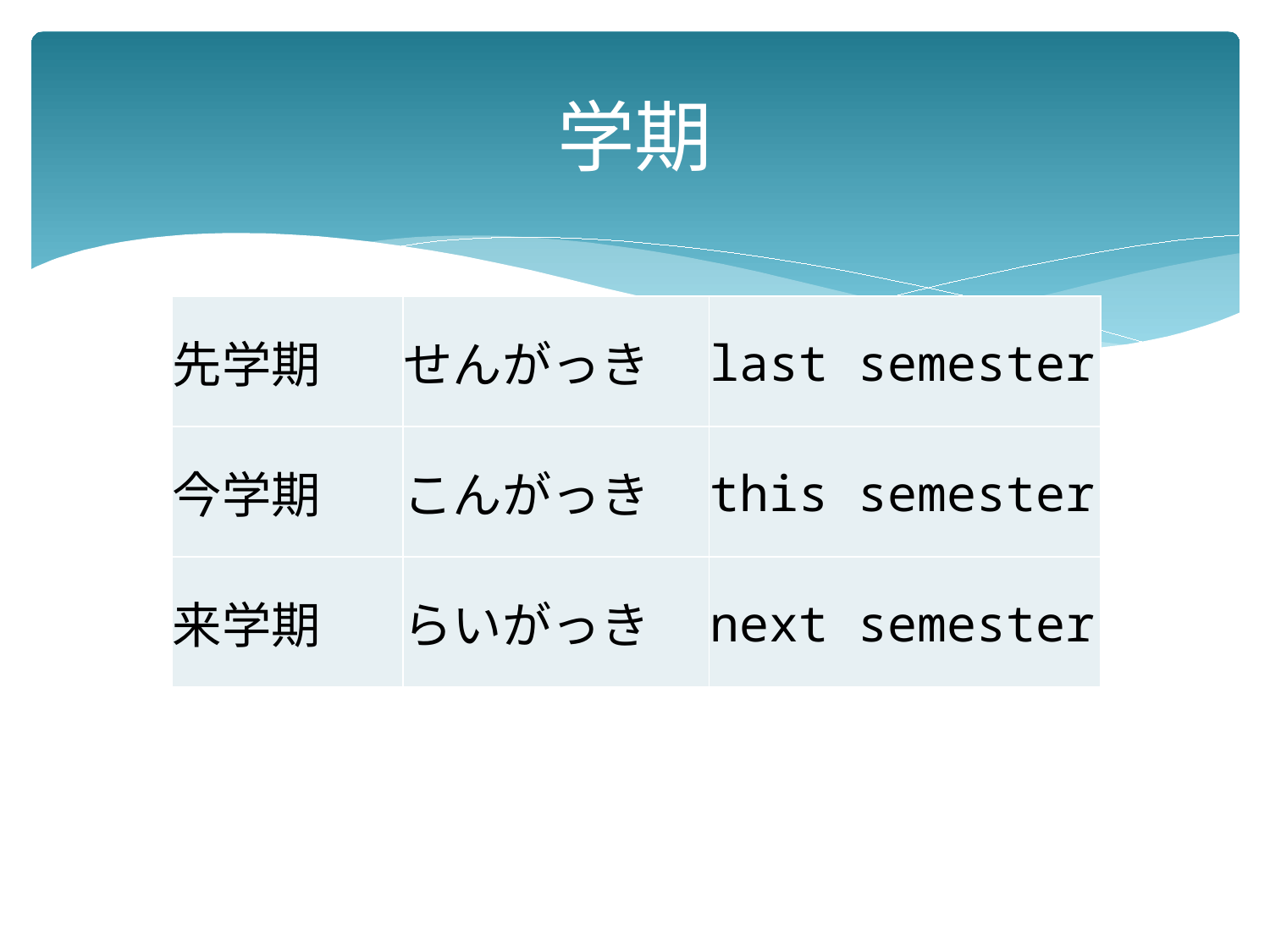

# 学期
| 先学期 | せんがっき | last semester |
| --- | --- | --- |
| 今学期 | こんがっき | this semester |
| 来学期 | らいがっき | next semester |